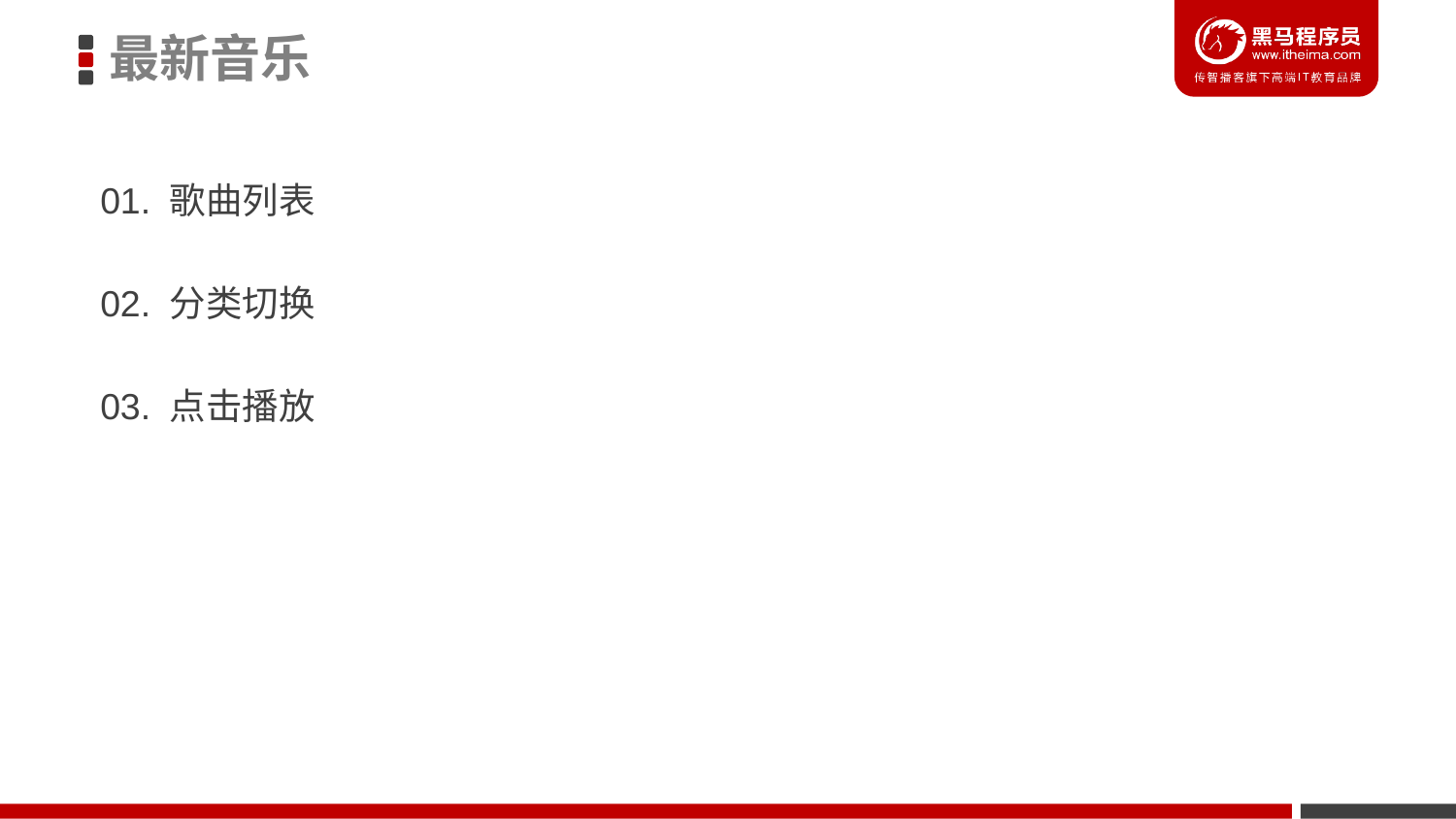

最新音乐
01. 歌曲列表
02. 分类切换
03. 点击播放